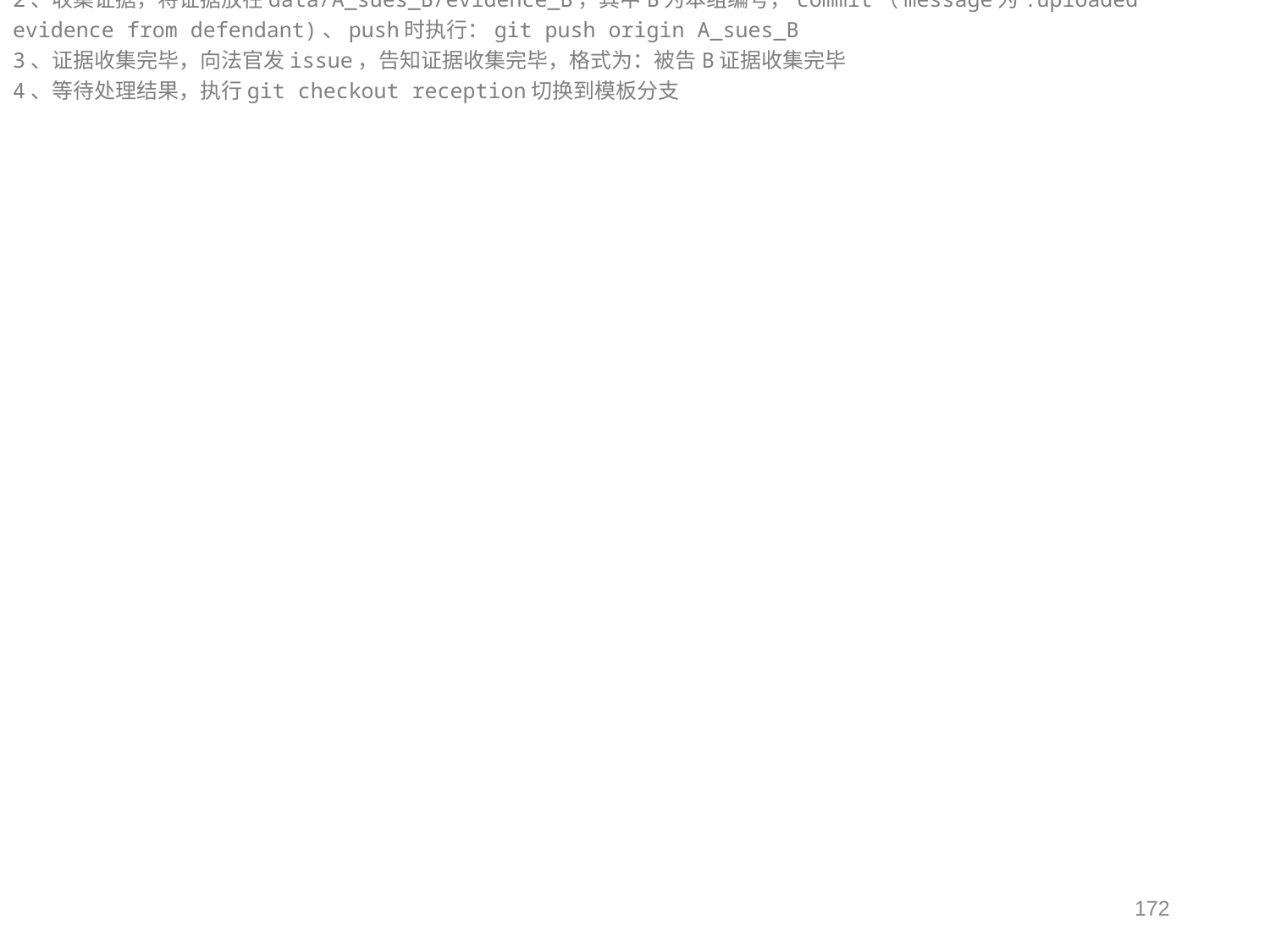

被告
1、在issue中被告知，执行git fetch origin A_sues_B:A_sues_B，将案件信息取回本地
执行git checkout A_sues_B切换到该分支
2、收集证据，将证据放在data/A_sues_B/evidence_B，其中B为本组编号，commit（message为:uploaded evidence from defendant)、push时执行：git push origin A_sues_B
3、证据收集完毕，向法官发issue，告知证据收集完毕，格式为：被告B证据收集完毕
4、等待处理结果，执行git checkout reception切换到模板分支
172